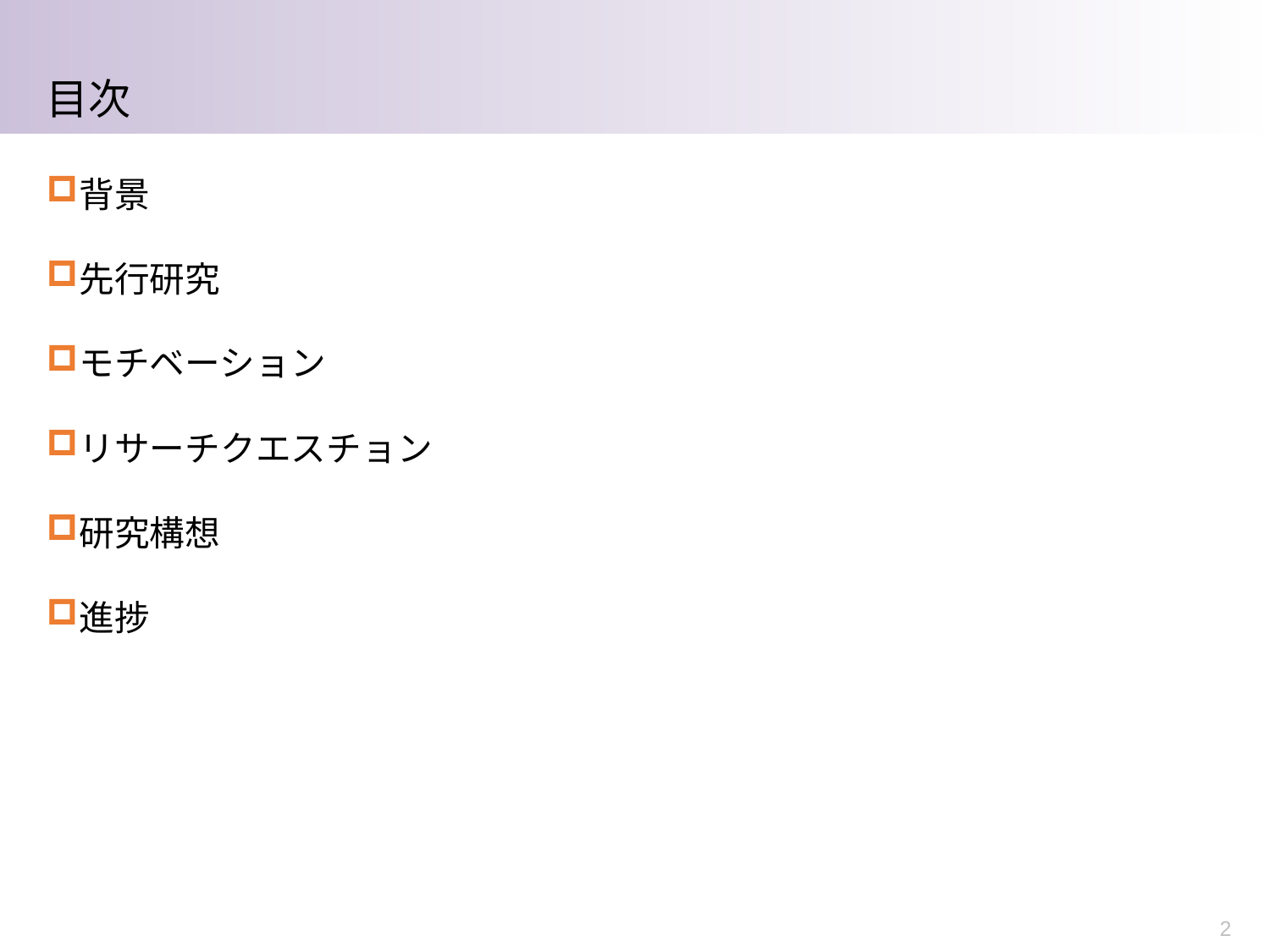

目次
背景

先行研究

モチベーション

リサーチクエスチョン

研究構想

進捗

2